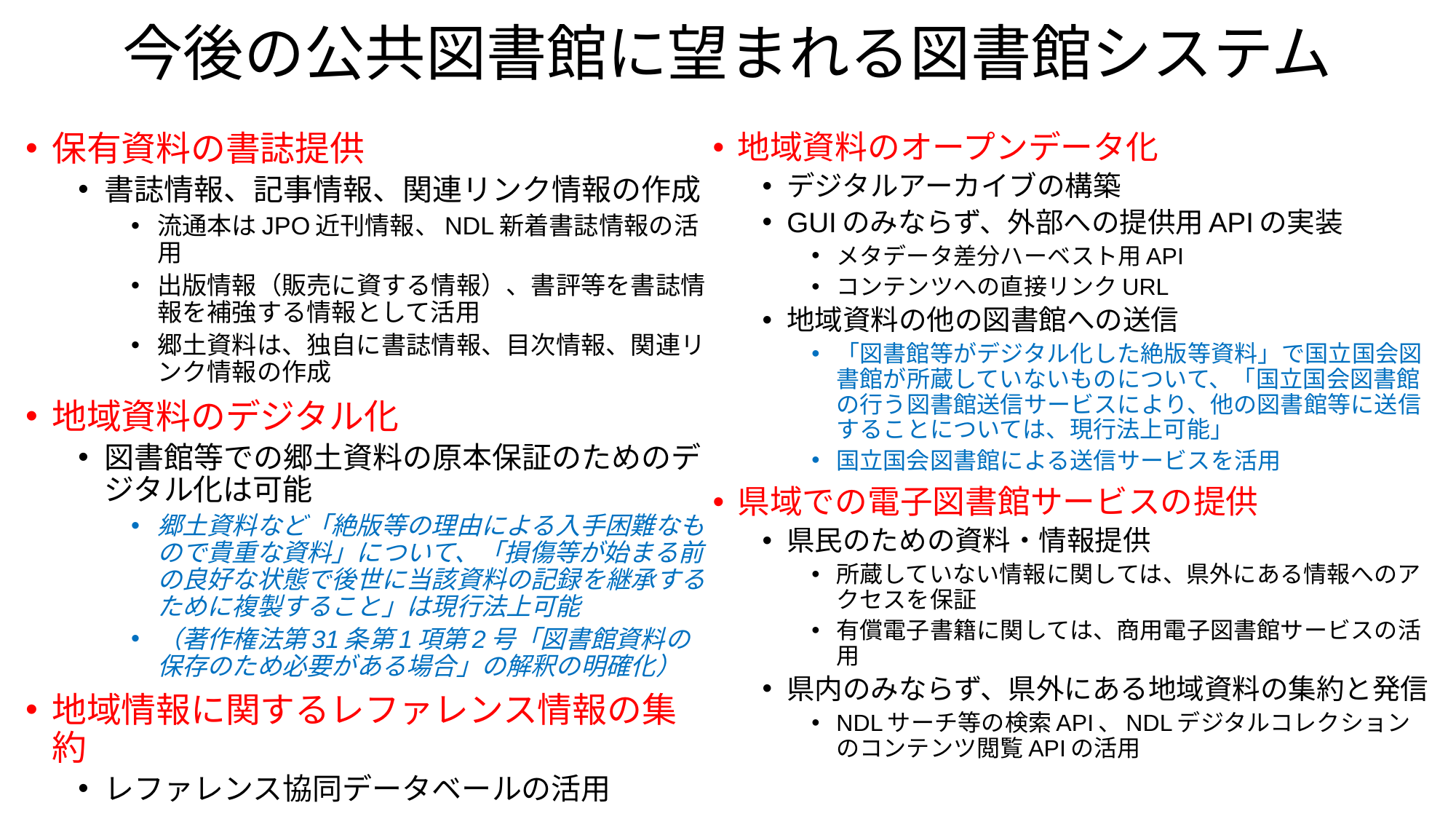

# 今後の公共図書館に望まれる図書館システム
保有資料の書誌提供
書誌情報、記事情報、関連リンク情報の作成
流通本はJPO近刊情報、NDL新着書誌情報の活用
出版情報（販売に資する情報）、書評等を書誌情報を補強する情報として活用
郷土資料は、独自に書誌情報、目次情報、関連リンク情報の作成
地域資料のデジタル化
図書館等での郷土資料の原本保証のためのデジタル化は可能
郷⼟資料など「絶版等の理由による⼊⼿困難なもので貴重な資料」について、「損傷等が始まる前の良好な状態で後世に当該資料の記録を継承するために複製すること」は現⾏法上可能
（著作権法第31条第1項第2号「図書館資料の保存のため必要がある場合」の解釈の明確化）
地域情報に関するレファレンス情報の集約
レファレンス協同データベールの活用
地域資料のオープンデータ化
デジタルアーカイブの構築
GUIのみならず、外部への提供用APIの実装
メタデータ差分ハーベスト用API
コンテンツへの直接リンクURL
地域資料の他の図書館への送信
「図書館等がデジタル化した絶版等資料」で国⽴国会図書館が所蔵していないものについて、「国⽴国会図書館の⾏う図書館送信サービスにより、他の図書館等に送信することについては、現⾏法上可能」
国⽴国会図書館による送信サービスを活用
県域での電子図書館サービスの提供
県民のための資料・情報提供
所蔵していない情報に関しては、県外にある情報へのアクセスを保証
有償電子書籍に関しては、商用電子図書館サービスの活用
県内のみならず、県外にある地域資料の集約と発信
NDLサーチ等の検索API、NDLデジタルコレクションのコンテンツ閲覧APIの活用

70